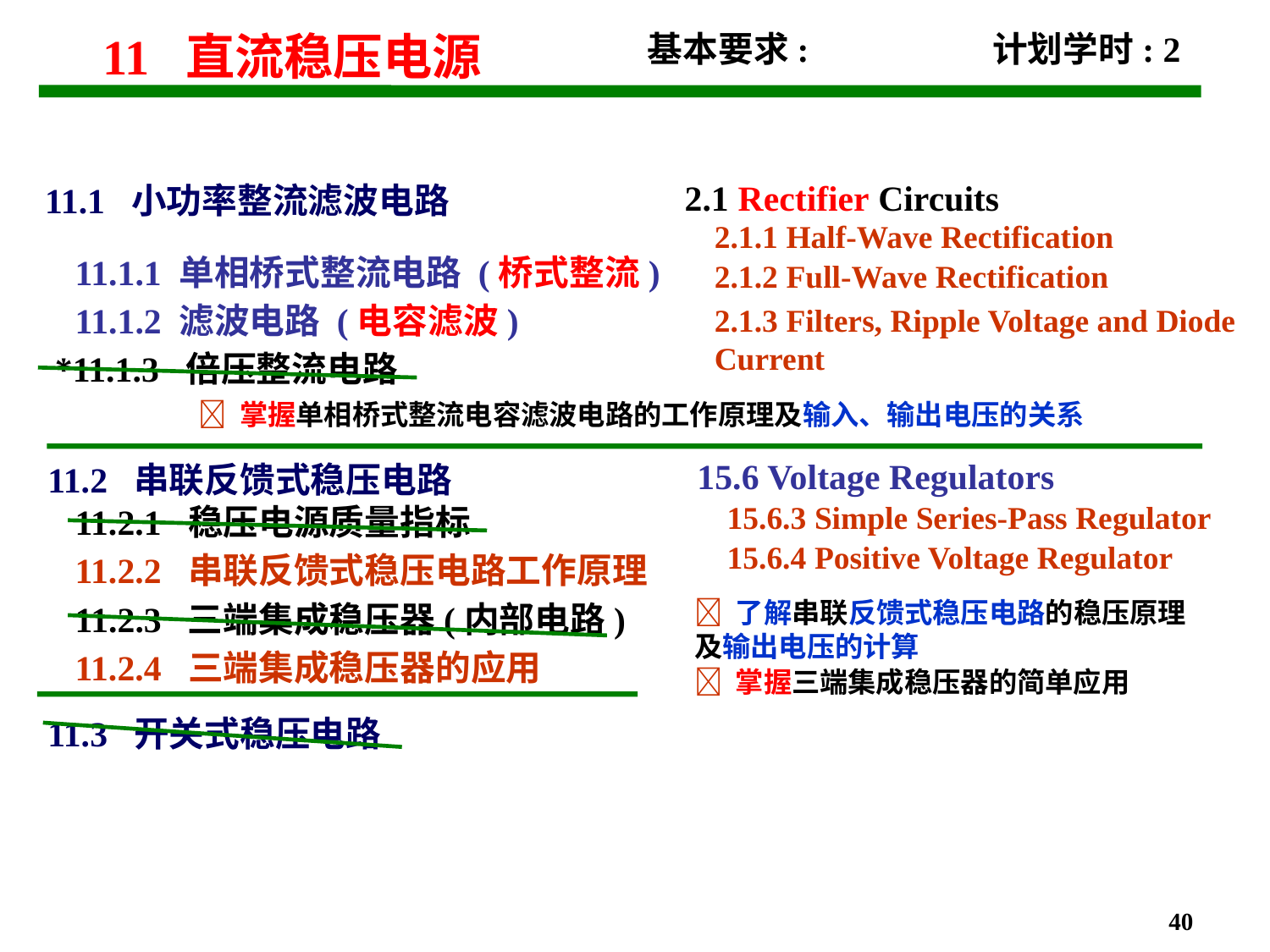

基本要求:
计划学时: 2
# 11  直流稳压电源

2.1 Rectifier Circuits
11.1  小功率整流滤波电路
2.1.1 Half-Wave Rectification
11.1.1 单相桥式整流电路 (桥式整流)
2.1.2 Full-Wave Rectification
2.1.3 Filters, Ripple Voltage and Diode Current
11.1.2 滤波电路 (电容滤波)
*11.1.3  倍压整流电路

• 掌握单相桥式整流电容滤波电路的工作原理及输入、输出电压的关系

15.6 Voltage Regulators
11.2  串联反馈式稳压电路
15.6.3 Simple Series-Pass Regulator
11.2.1  稳压电源质量指标

15.6.4 Positive Voltage Regulator
11.2.2  串联反馈式稳压电路工作原理
• 了解串联反馈式稳压电路的稳压原理及输出电压的计算
11.2.3  三端集成稳压器(内部电路)

11.2.4  三端集成稳压器的应用
• 掌握三端集成稳压器的简单应用

11.3  开关式稳压电路

40